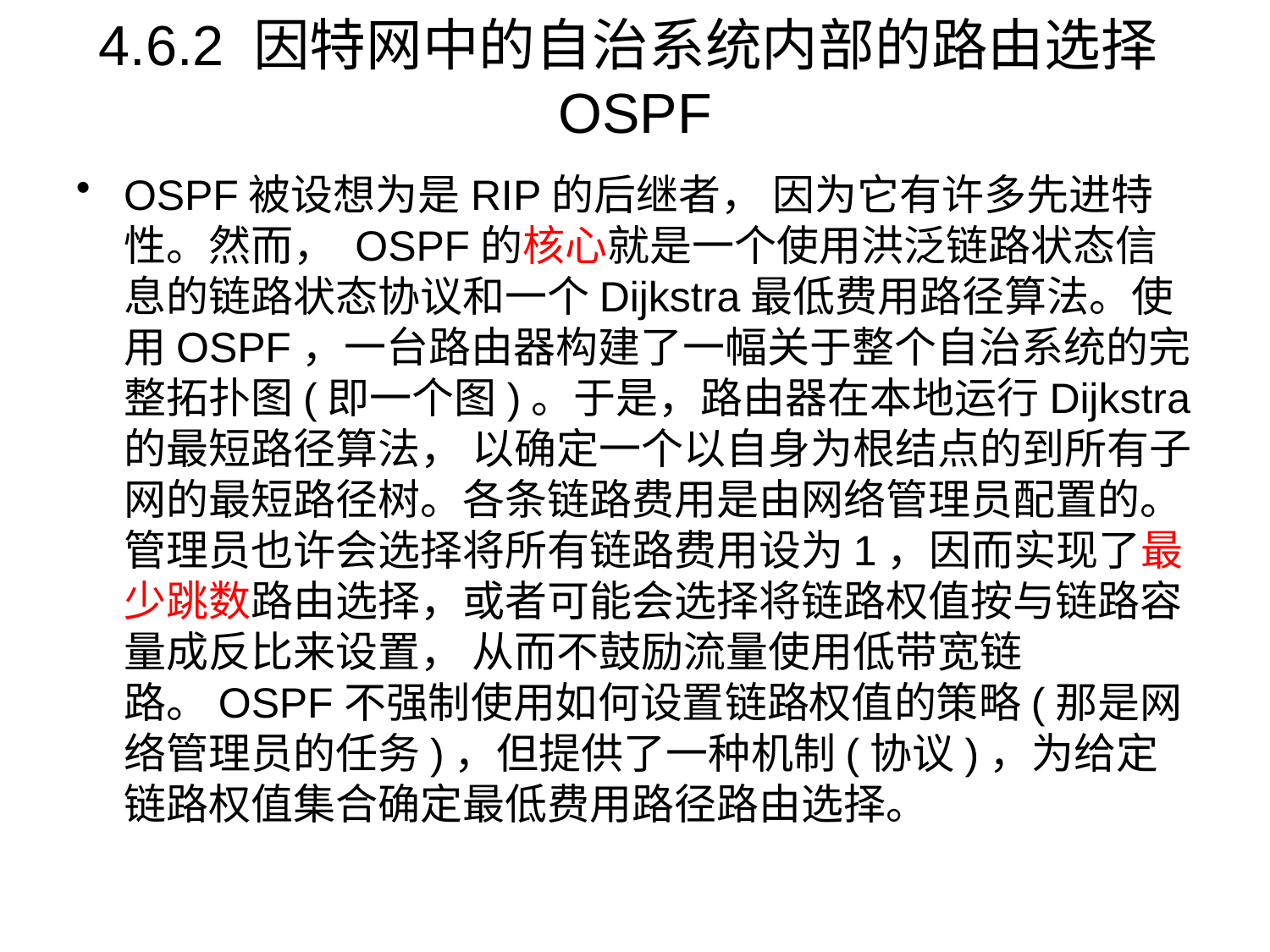

# 4.6.2 因特网中的自治系统内部的路由选择OSPF
OSPF被设想为是RIP的后继者， 因为它有许多先进特性。然而， OSPF的核心就是一个使用洪泛链路状态信息的链路状态协议和一个Dijkstra最低费用路径算法。使用OSPF，一台路由器构建了一幅关于整个自治系统的完整拓扑图(即一个图)。于是，路由器在本地运行Dijkstra的最短路径算法， 以确定一个以自身为根结点的到所有子网的最短路径树。各条链路费用是由网络管理员配置的。管理员也许会选择将所有链路费用设为1，因而实现了最少跳数路由选择，或者可能会选择将链路权值按与链路容量成反比来设置， 从而不鼓励流量使用低带宽链路。OSPF不强制使用如何设置链路权值的策略(那是网络管理员的任务)，但提供了一种机制(协议)，为给定链路权值集合确定最低费用路径路由选择。